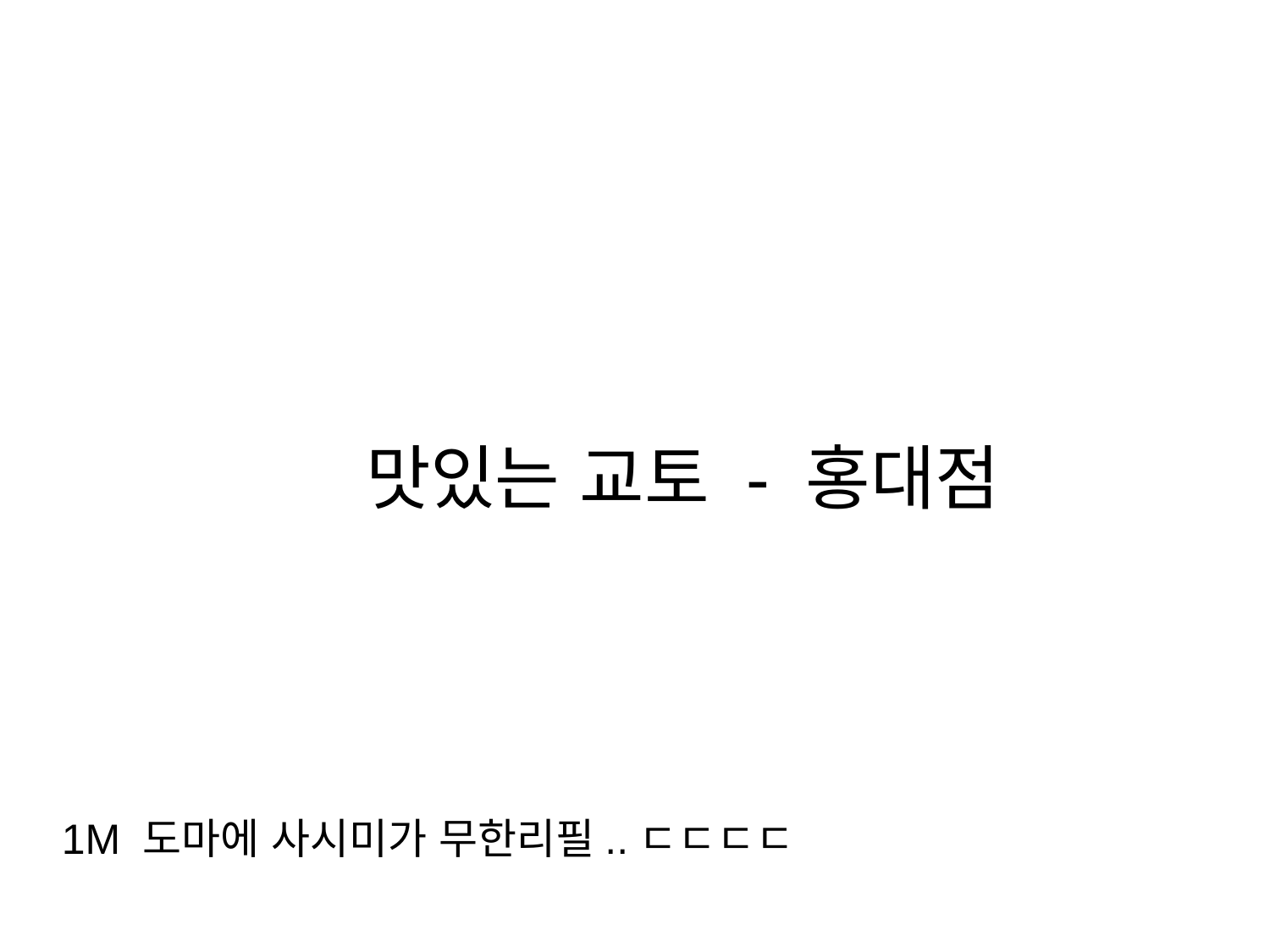

맛있는 교토 - 홍대점
1M 도마에 사시미가 무한리필..ㄷㄷㄷㄷ